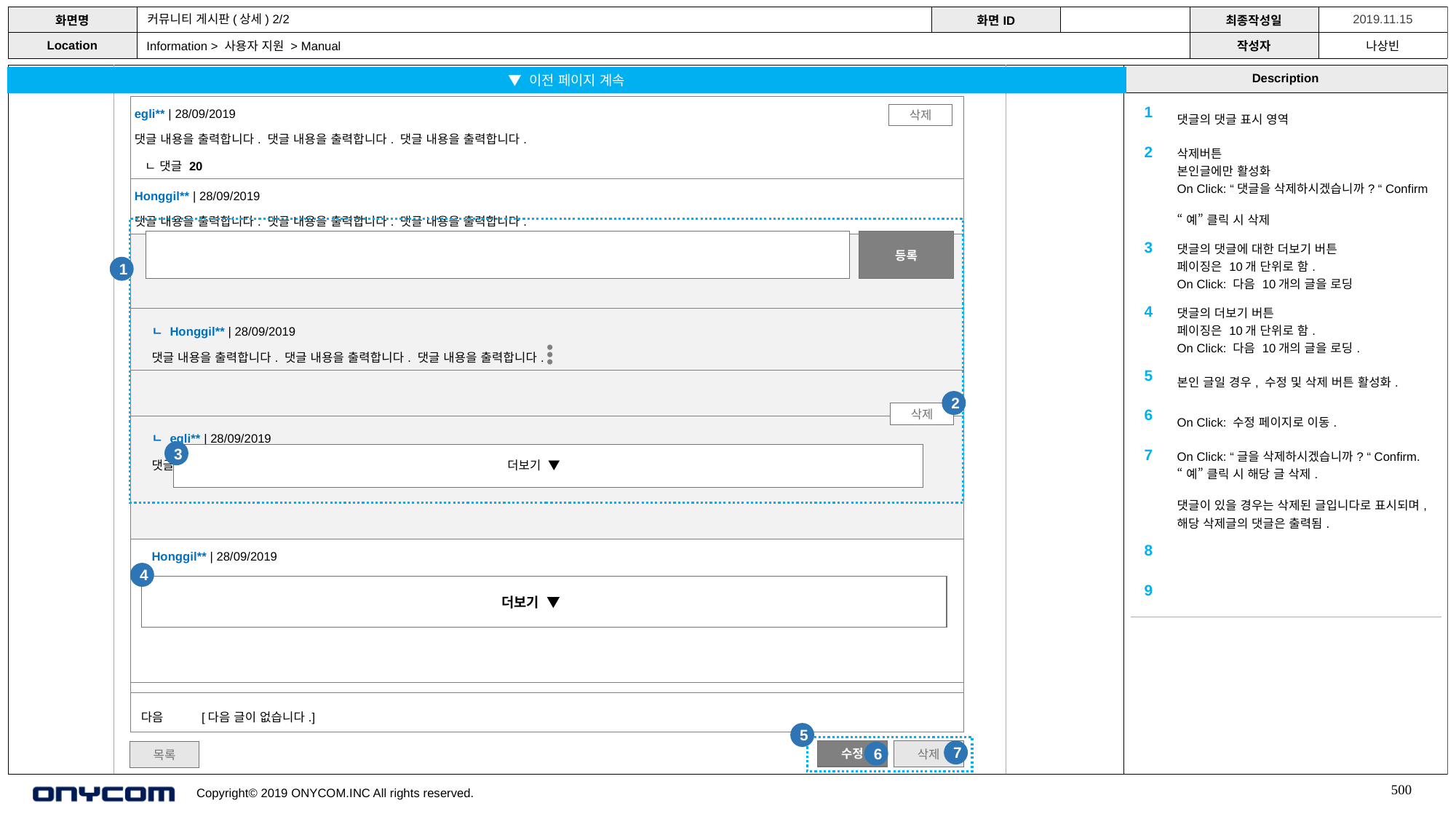

커뮤니티 게시판(상세) 2/2
Information > 사용자 지원 > Manual
▼ 이전 페이지 계속
| egli\*\* | 28/09/2019 댓글 내용을 출력합니다. 댓글 내용을 출력합니다. 댓글 내용을 출력합니다. ㄴ 댓글 20 |
| --- |
| Honggil\*\* | 28/09/2019 댓글 내용을 출력합니다. 댓글 내용을 출력합니다. 댓글 내용을 출력합니다. |
|  |
| ㄴ Honggil\*\* | 28/09/2019 댓글 내용을 출력합니다. 댓글 내용을 출력합니다. 댓글 내용을 출력합니다. |
|  |
| ㄴ egli\*\* | 28/09/2019 댓글 내용을 출력합니다. 댓글 내용을 출력합니다. 댓글 내용을 출력합니다. |
| Honggil\*\* | 28/09/2019 댓글 내용을 출력합니다. 댓글 내용을 출력합니다. 댓글 내용을 출력합니다. ㄴ 댓글 20 |
| 1 | 댓글의 댓글 표시 영역 |
| --- | --- |
| 2 | 삭제버튼 본인글에만 활성화 On Click: “댓글을 삭제하시겠습니까? “ Confirm “예” 클릭 시 삭제 |
| 3 | 댓글의 댓글에 대한 더보기 버튼 페이징은 10개 단위로 함. On Click: 다음 10개의 글을 로딩 |
| 4 | 댓글의 더보기 버튼 페이징은 10개 단위로 함. On Click: 다음 10개의 글을 로딩. |
| 5 | 본인 글일 경우, 수정 및 삭제 버튼 활성화. |
| 6 | On Click: 수정 페이지로 이동. |
| 7 | On Click: “글을 삭제하시겠습니까? “ Confirm. “예” 클릭 시 해당 글 삭제. 댓글이 있을 경우는 삭제된 글입니다로 표시되며, 해당 삭제글의 댓글은 출력됨. |
| 8 |  |
| 9 |  |
삭제

등록
1
●●●
2
삭제
3

더보기  ▼
4

더보기  ▼
| 이전 제목을 출력합니다. Honggil\*\*\* | 28/09/2019 | 2,789 |
| --- |
| 다음 [다음 글이 없습니다.] |
5

수정
7
삭제
6
목록
500